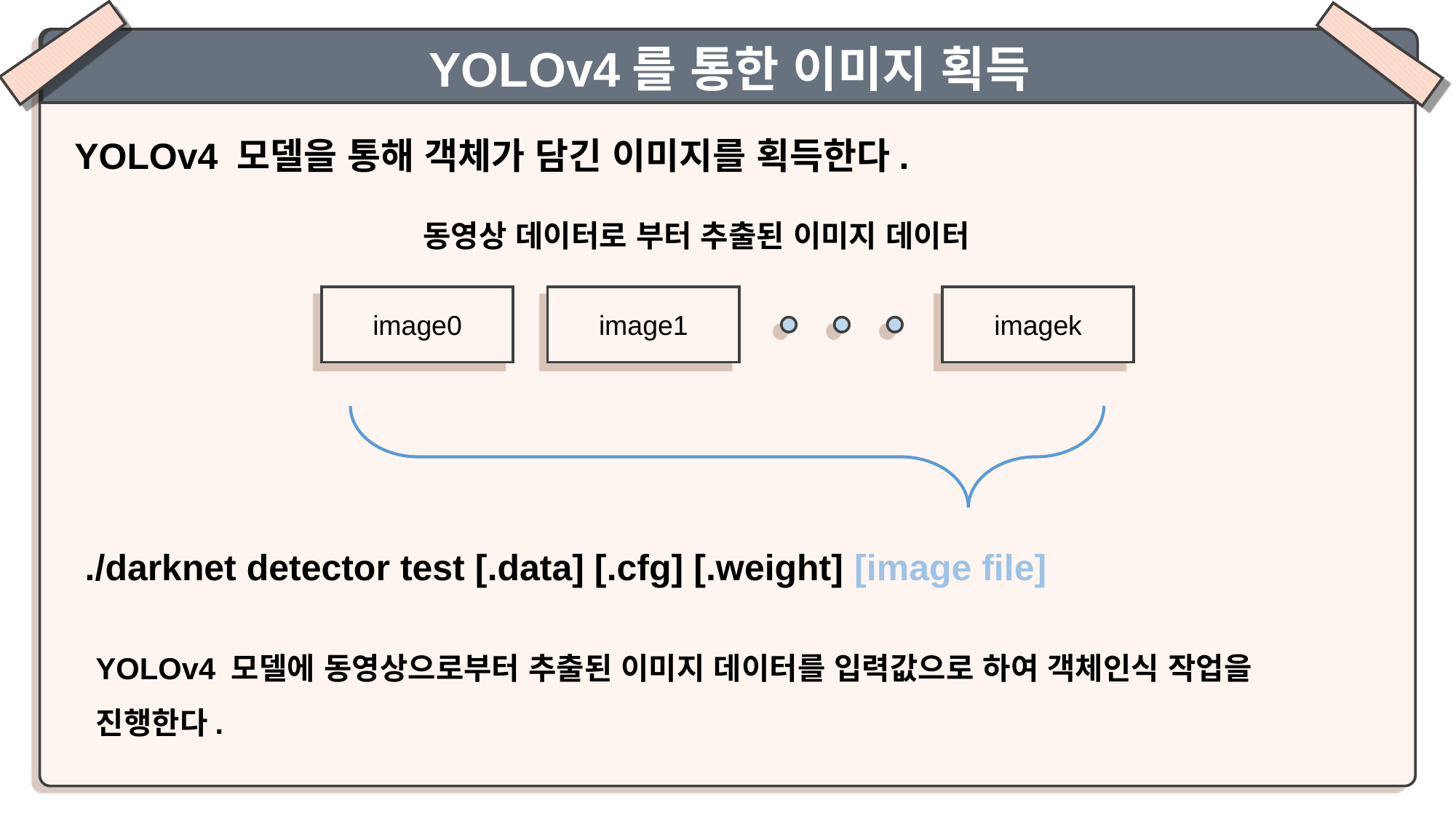

YOLOv4를 통한 이미지 획득

YOLOv4 모델을 통해 객체가 담긴 이미지를 획득한다.
동영상 데이터로 부터 추출된 이미지 데이터
image1
imagek
image0

./darknet detector test [.data] [.cfg] [.weight] [image file]
YOLOv4 모델에 동영상으로부터 추출된 이미지 데이터를 입력값으로 하여 객체인식 작업을 진행한다.